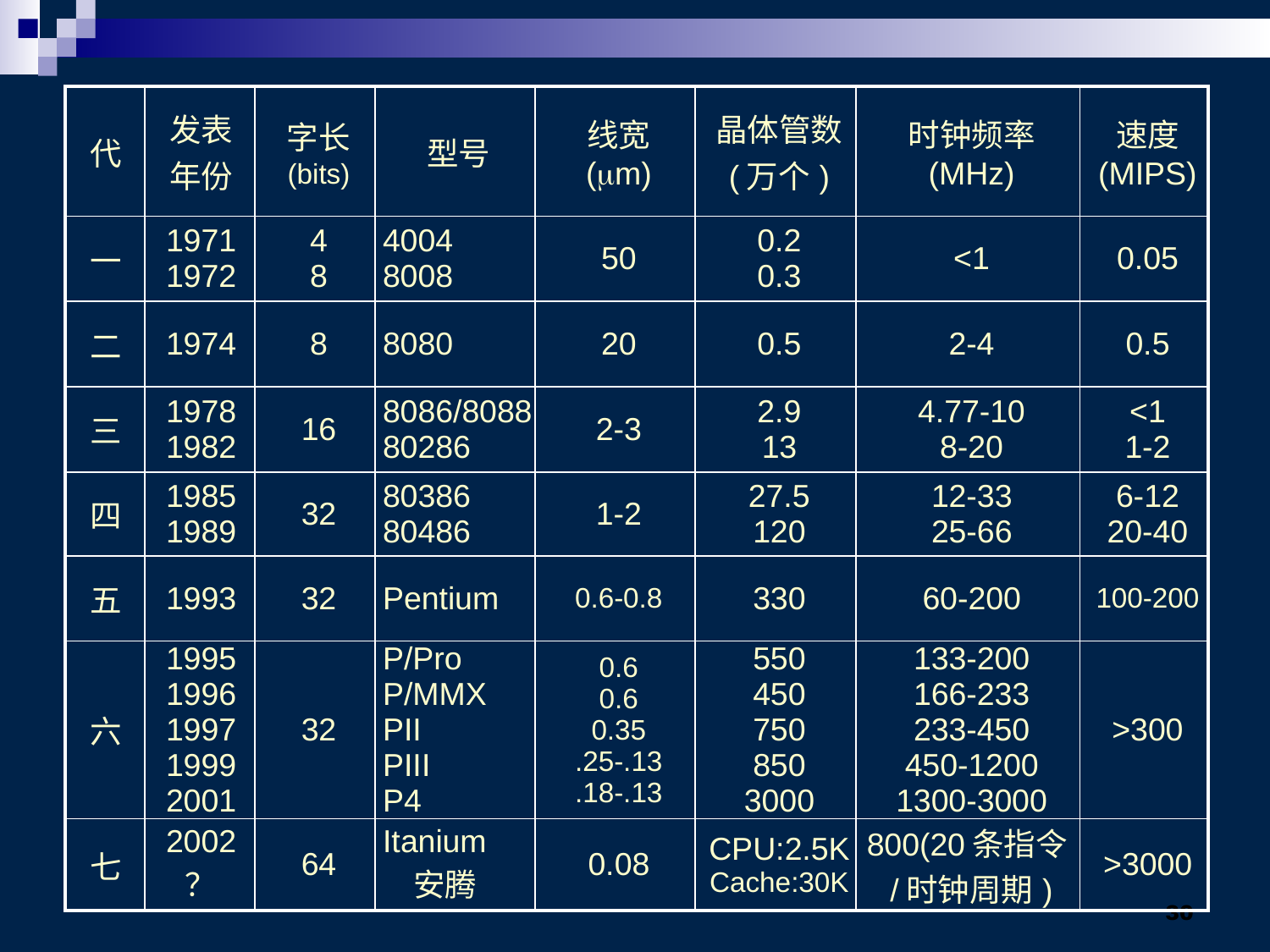

| 代 | 发表 年份 | 字长 (bits) | 型号 | 线宽 (μm) | 晶体管数 (万个) | 时钟频率 (MHz) | 速度 (MIPS) |
| --- | --- | --- | --- | --- | --- | --- | --- |
| 一 | 1971 1972 | 4 8 | 4004 8008 | 50 | 0.2 0.3 | <1 | 0.05 |
| 二 | 1974 | 8 | 8080 | 20 | 0.5 | 2-4 | 0.5 |
| 三 | 1978 1982 | 16 | 8086/8088 80286 | 2-3 | 2.9 13 | 4.77-10 8-20 | <1 1-2 |
| 四 | 1985 1989 | 32 | 80386 80486 | 1-2 | 27.5 120 | 12-33 25-66 | 6-12 20-40 |
| 五 | 1993 | 32 | Pentium | 0.6-0.8 | 330 | 60-200 | 100-200 |
| 六 | 1995 1996 1997 1999 2001 | 32 | P/Pro P/MMX PII PIII P4 | 0.6 0.6 0.35 .25-.13 .18-.13 | 550 450 750 850 3000 | 133-200 166-233 233-450 450-1200 1300-3000 | >300 |
| 七 | 2002 ？ | 64 | Itanium 安腾 | 0.08 | CPU:2.5K Cache:30K | 800(20条指令/时钟周期) | >3000 |
30